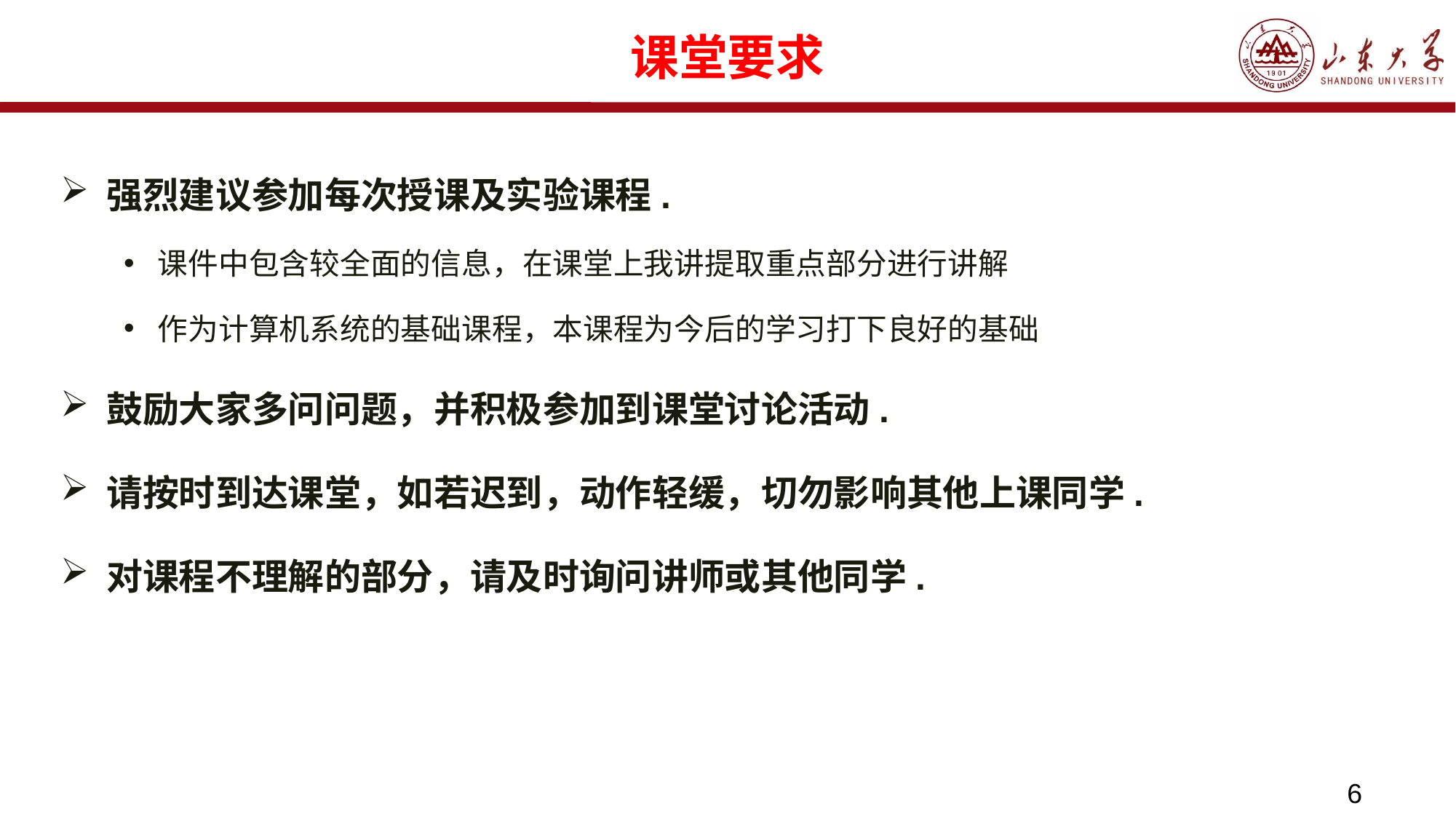

# 课堂要求
强烈建议参加每次授课及实验课程.
课件中包含较全面的信息，在课堂上我讲提取重点部分进行讲解
作为计算机系统的基础课程，本课程为今后的学习打下良好的基础
鼓励大家多问问题，并积极参加到课堂讨论活动.
请按时到达课堂，如若迟到，动作轻缓，切勿影响其他上课同学.
对课程不理解的部分，请及时询问讲师或其他同学.
6